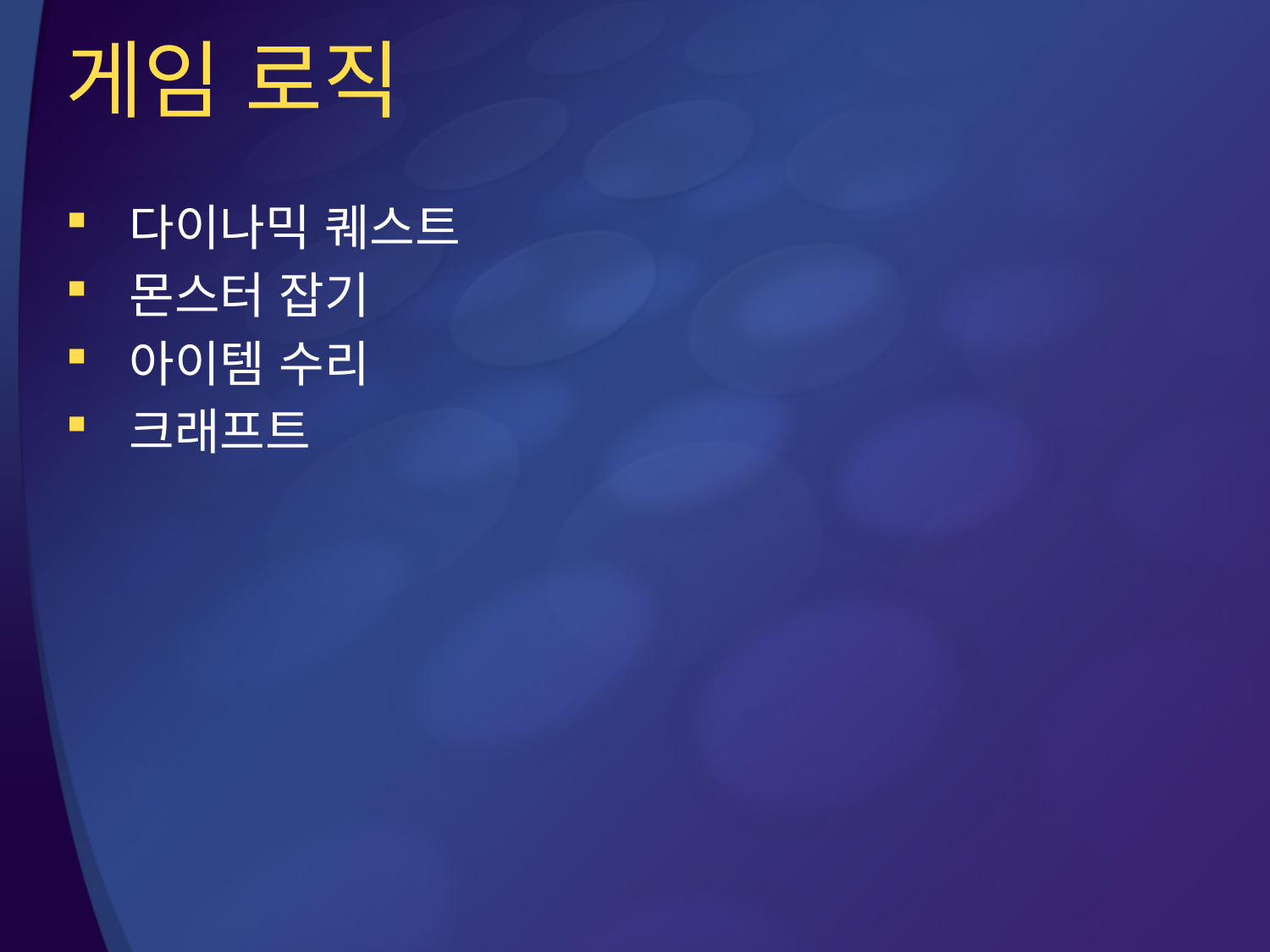

# 게임 로직
다이나믹 퀘스트
몬스터 잡기
아이템 수리
크래프트